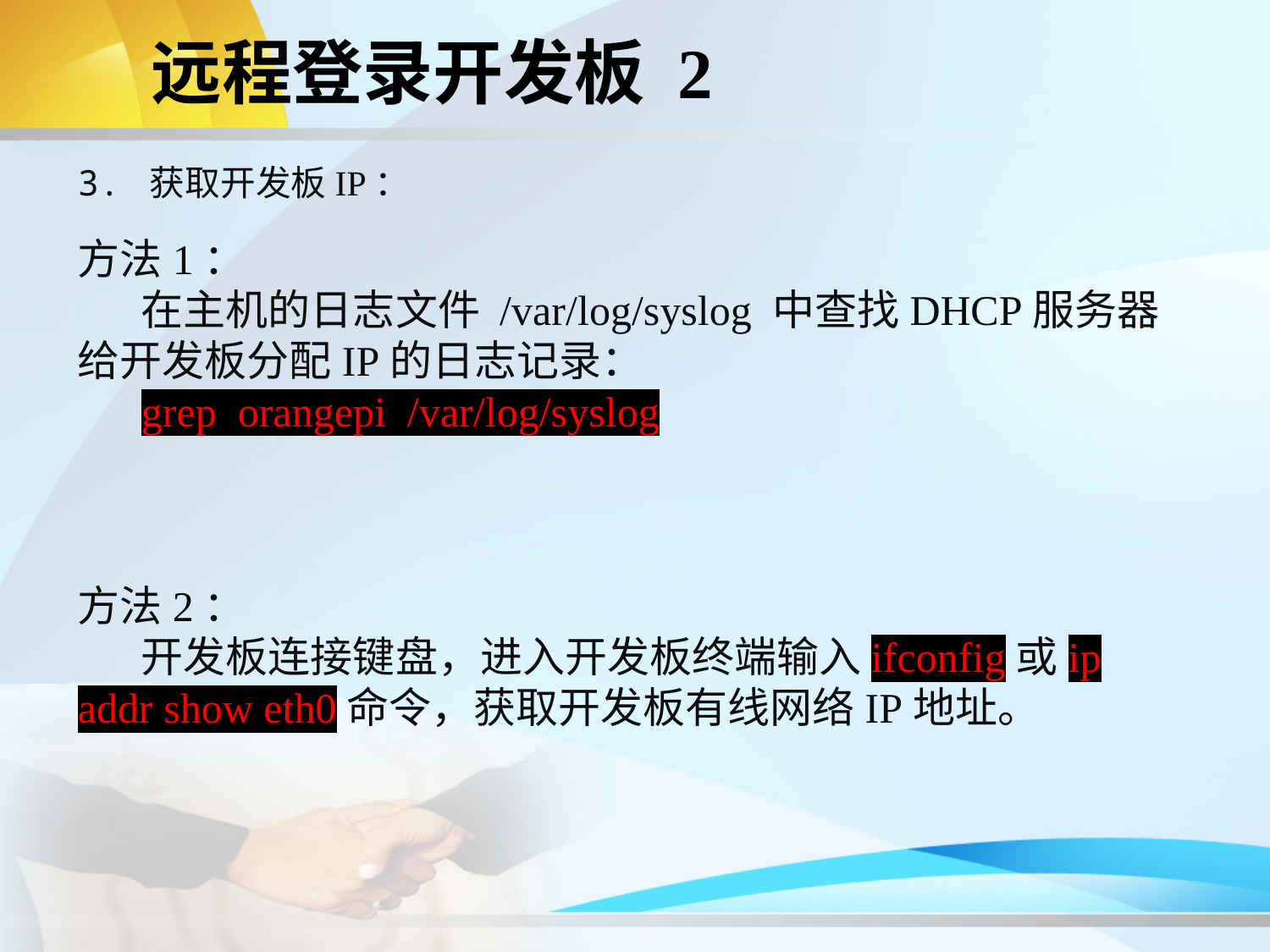

# 远程登录开发板 2
3. 获取开发板IP：

方法1：
在主机的日志文件 /var/log/syslog 中查找DHCP服务器给开发板分配IP的日志记录：
grep  orangepi  /var/log/syslog

方法2：
开发板连接键盘，进入开发板终端输入ifconfig或ip addr show eth0命令，获取开发板有线网络IP地址。